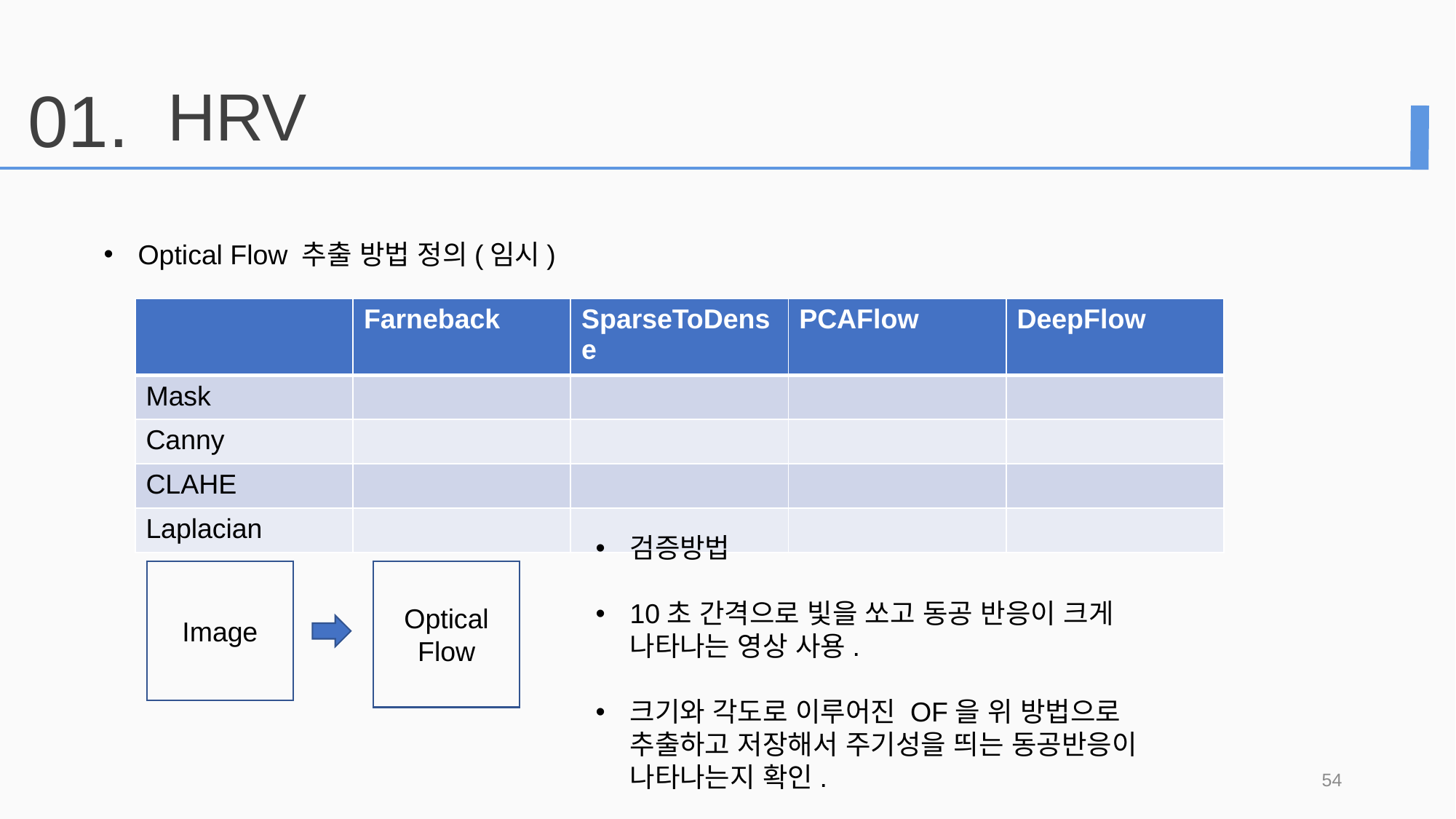

01.
HRV
Optical Flow 추출 방법 정의(임시)
|  | Farneback | SparseToDense | PCAFlow | DeepFlow |
| --- | --- | --- | --- | --- |
| Mask |  |  |  |  |
| Canny |  |  |  |  |
| CLAHE |  |  |  |  |
| Laplacian |  |  |  |  |
검증방법
10초 간격으로 빛을 쏘고 동공 반응이 크게 나타나는 영상 사용.

크기와 각도로 이루어진 OF을 위 방법으로 추출하고 저장해서 주기성을 띄는 동공반응이 나타나는지 확인.
Image
Optical
Flow

54